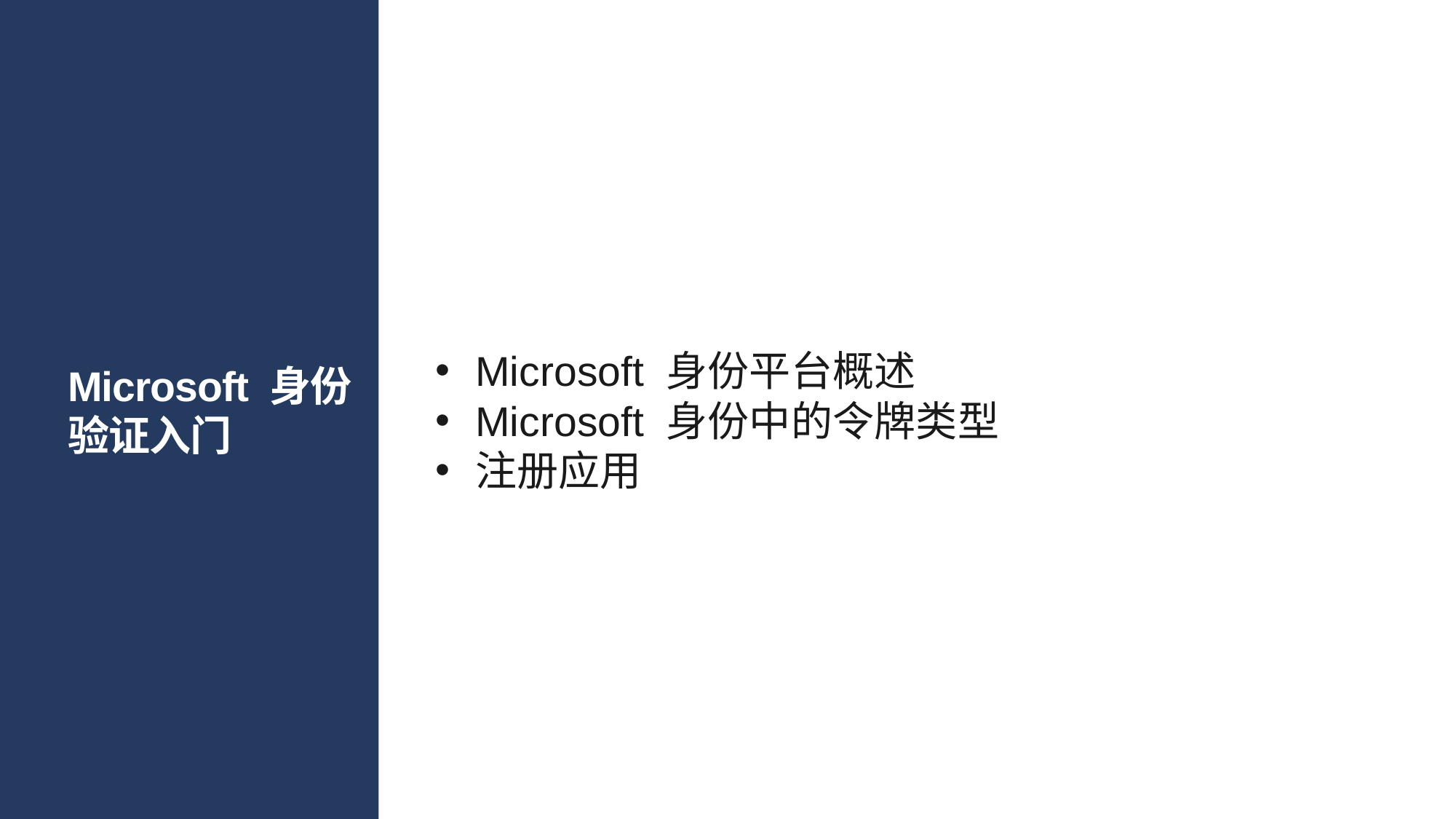

Microsoft 身份平台概述
Microsoft 身份中的令牌类型
注册应用
# Microsoft 身份验证入门